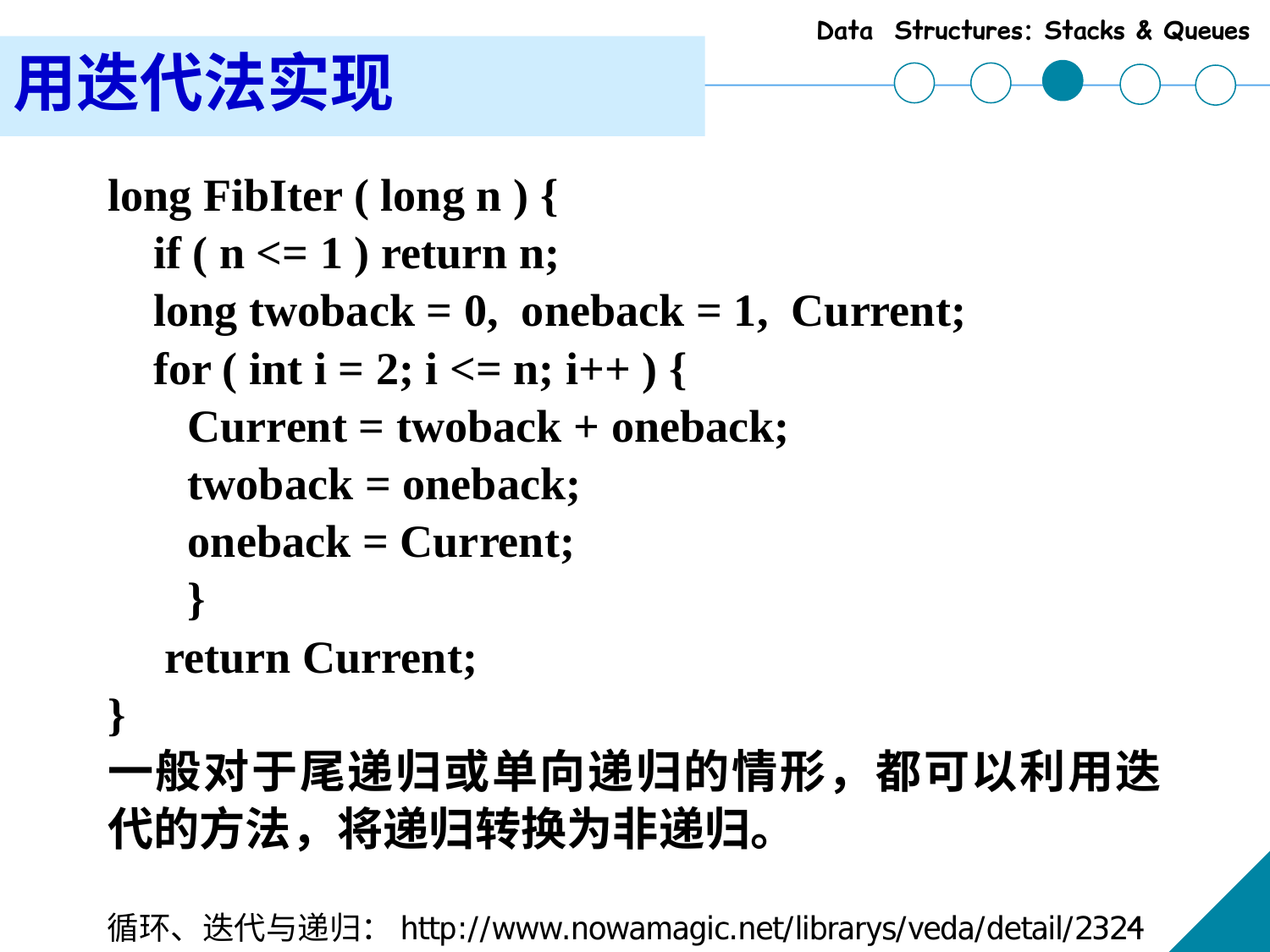

# 用迭代法实现

long FibIter ( long n ) {
    if ( n <= 1 ) return n;
    long twoback = 0,  oneback = 1,  Current;
    for ( int i = 2; i <= n; i++ ) {
       Current = twoback + oneback;
       twoback = oneback;
       oneback = Current;
       }
     return Current;
}
一般对于尾递归或单向递归的情形，都可以利用迭代的方法，将递归转换为非递归。
循环、迭代与递归：http://www.nowamagic.net/librarys/veda/detail/2324